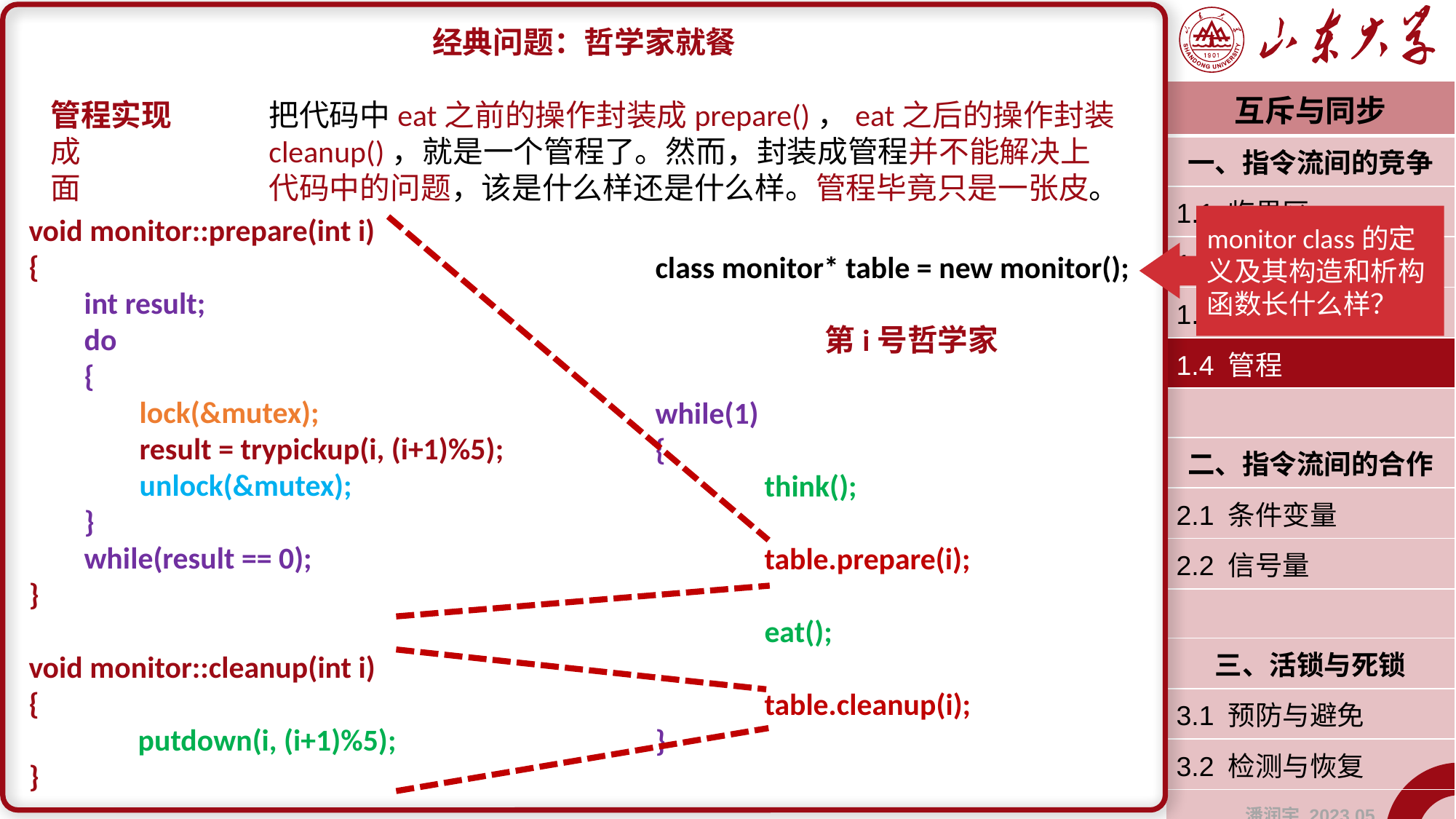

经典问题：哲学家就餐

管程实现	把代码中eat之前的操作封装成prepare()，eat之后的操作封装成		cleanup()，就是一个管程了。然而，封装成管程并不能解决上面		代码中的问题，该是什么样还是什么样。管程毕竟只是一张皮。
| 互斥与同步 |
| --- |
| 一、指令流间的竞争 |
| 1.1 临界区 |
| 1.2 自旋锁 |
| 1.3 阻塞锁 |
| 1.4 管程 |
|  |
| 二、指令流间的合作 |
| 2.1 条件变量 |
| 2.2 信号量 |
|  |
| 三、活锁与死锁 |
| 3.1 预防与避免 |
| 3.2 检测与恢复 |
| 潘润宇 2023.05 |
void monitor::prepare(int i)
{
        int result;
        do
        {
                lock(&mutex);
                result = trypickup(i, (i+1)%5);
                unlock(&mutex);
        }
        while(result == 0);
}

void monitor::cleanup(int i)
{
	putdown(i, (i+1)%5);
}
monitor class的定义及其构造和析构函数长什么样？
class monitor* table = new monitor();

第i号哲学家

while(1)
{
	think();

	table.prepare(i);

	eat();

	table.cleanup(i);
}